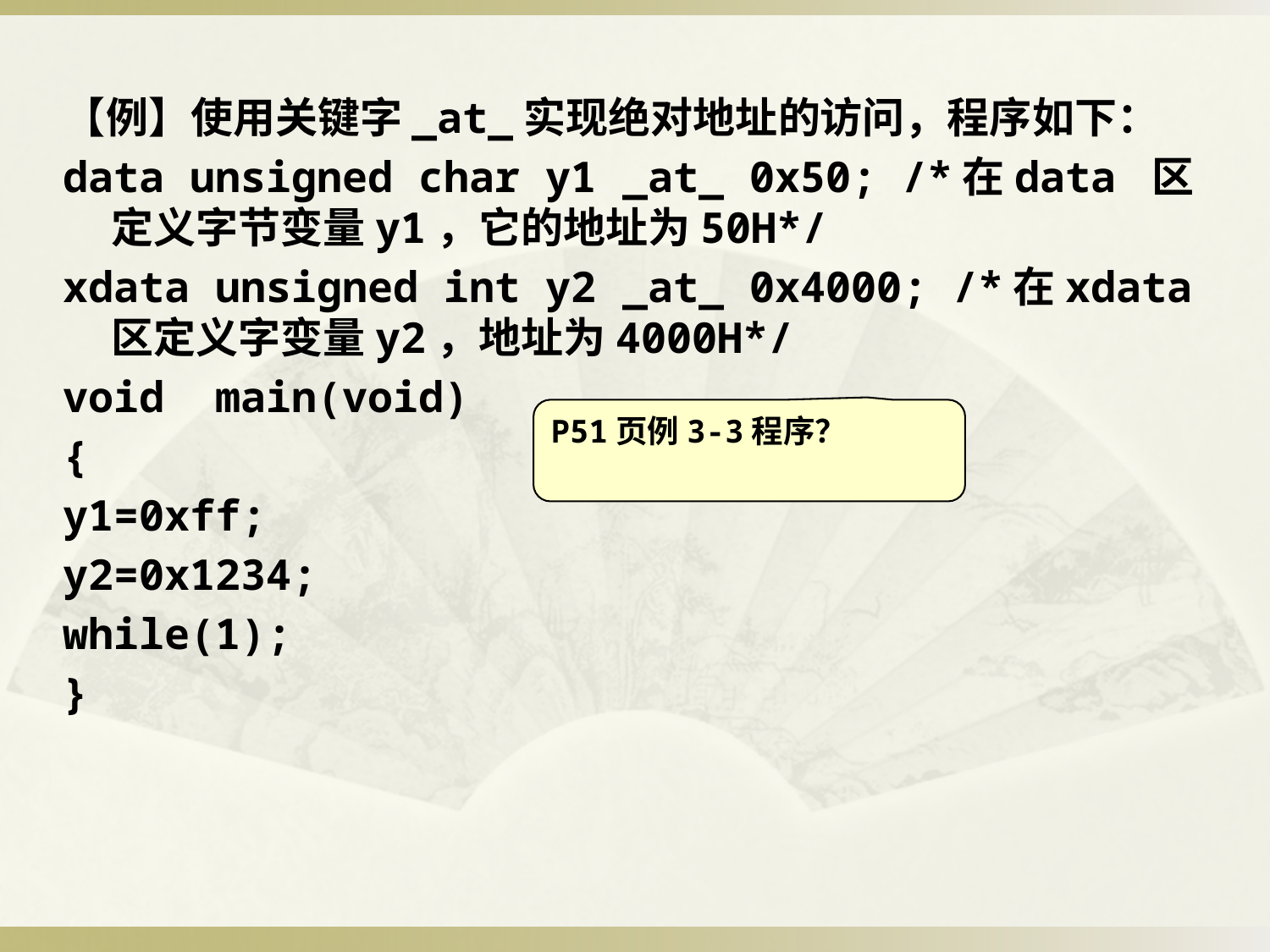

# 【例】使用关键字_at_实现绝对地址的访问，程序如下：
data unsigned char y1 _at_ 0x50; /*在data 区定义字节变量y1，它的地址为50H*/
xdata unsigned int y2 _at_ 0x4000; /*在xdata区定义字变量y2，地址为4000H*/
void  main(void)
{
y1=0xff;
y2=0x1234;
while(1);
}
P51页例3-3程序？